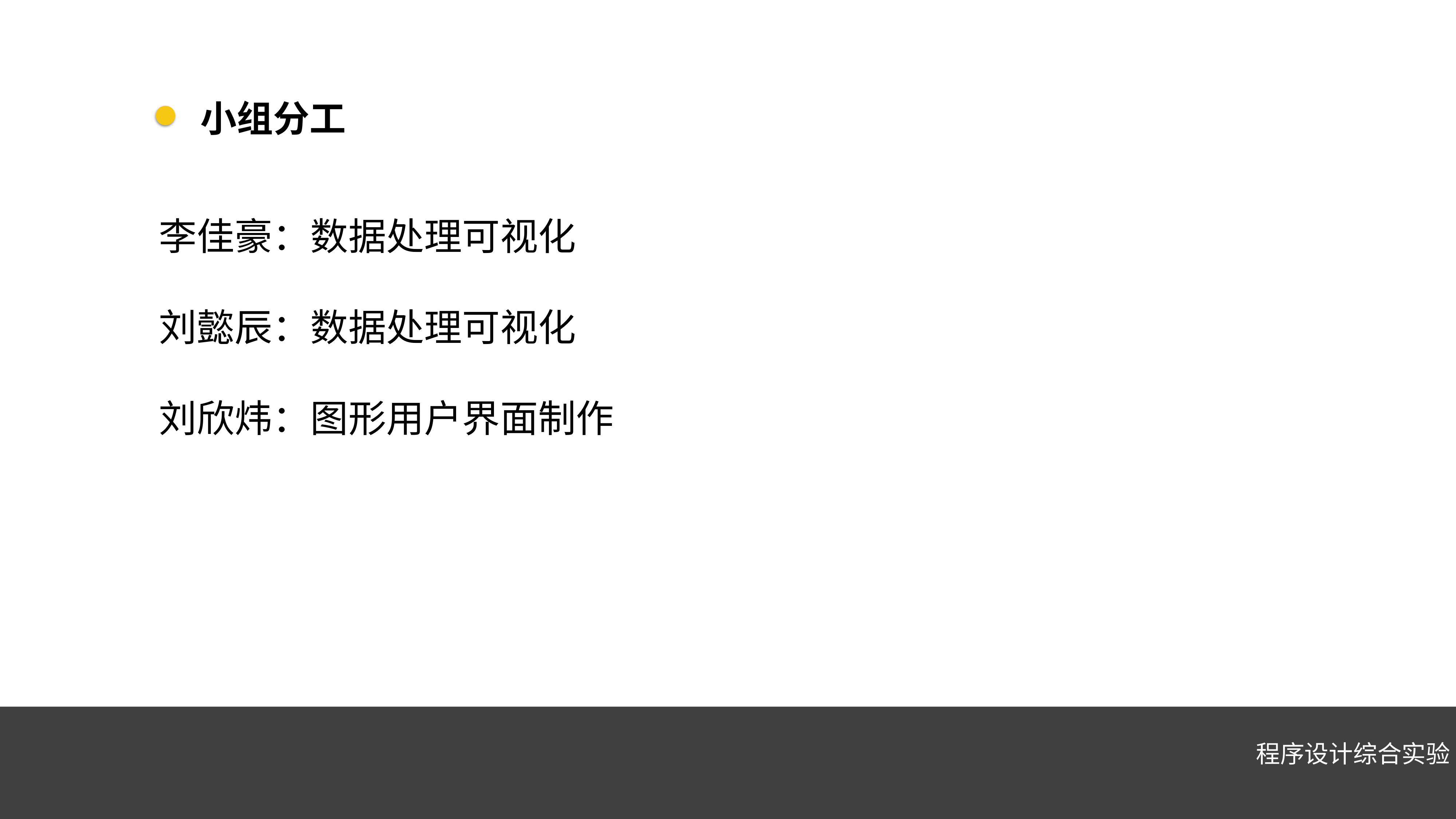

小组分工

李佳豪：数据处理可视化

刘懿辰：数据处理可视化

刘欣炜：图形用户界面制作